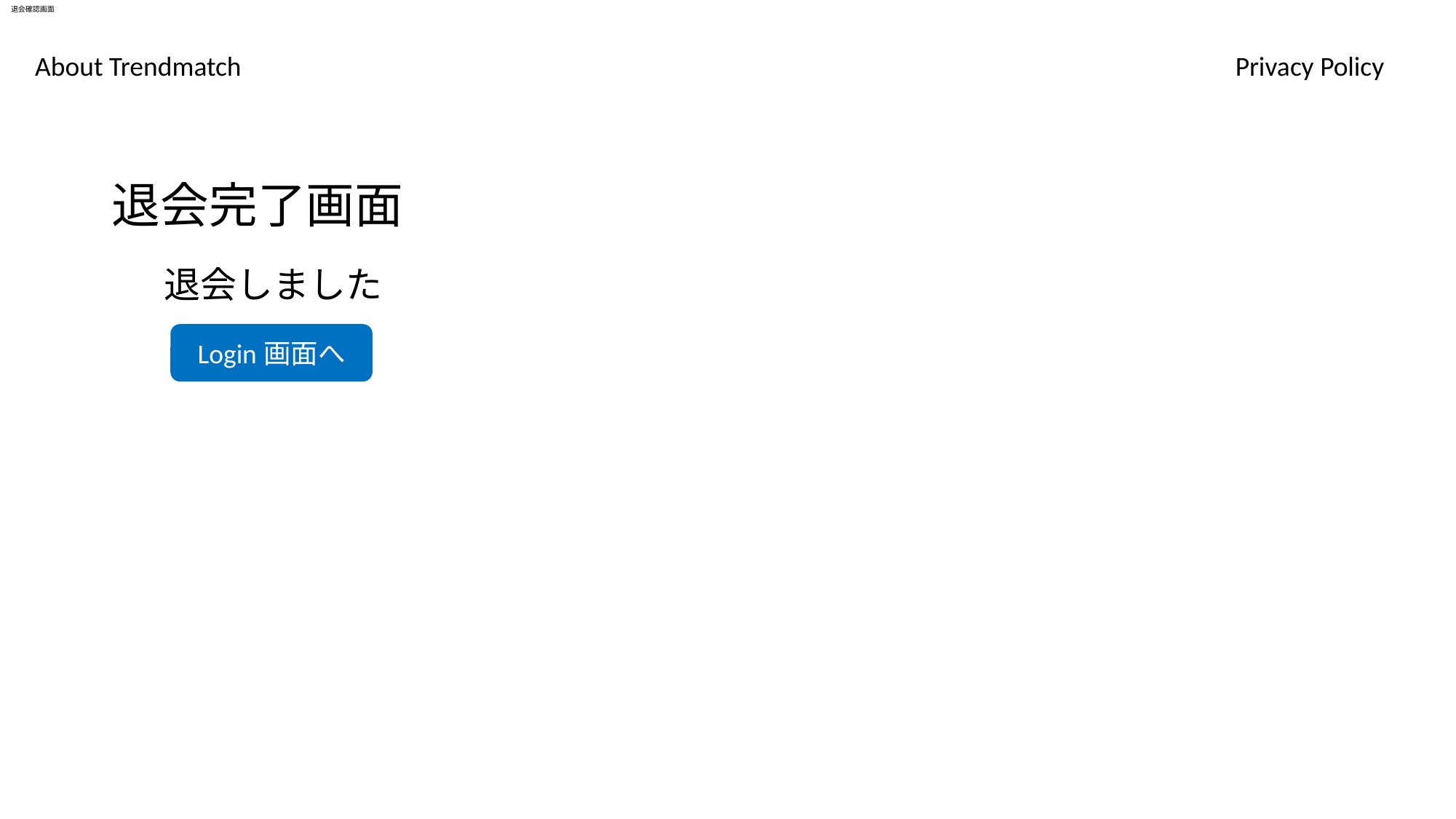

# 退会確認画面
About Trendmatch
Privacy Policy
退会完了画面
退会しました
Login画面へ